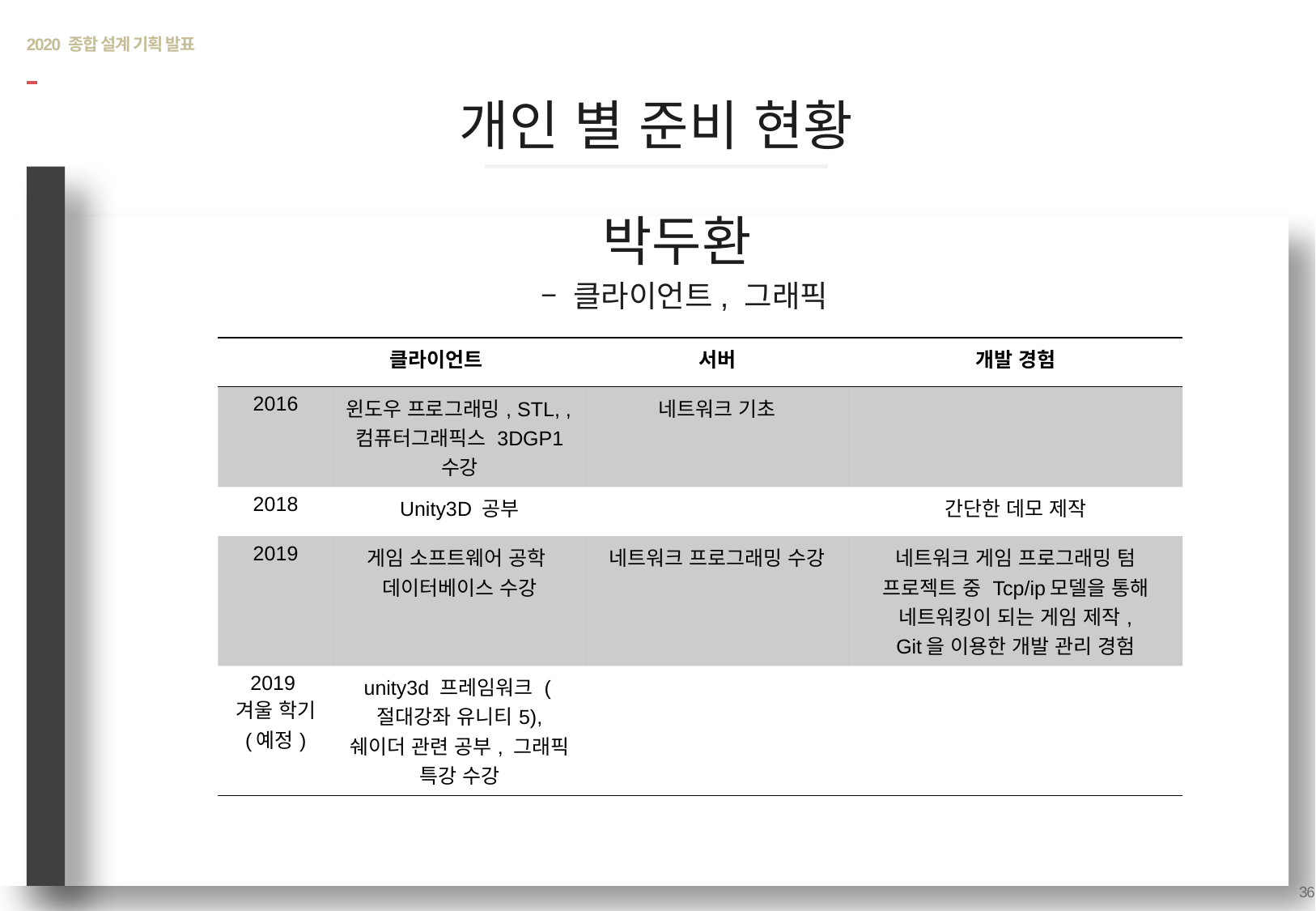

# 2020 종합 설계 기획 발표
개인 별 준비 현황

박두환
– 클라이언트, 그래픽
| 클라이언트 |  | 서버 | 개발 경험 |
| --- | --- | --- | --- |
| 2016 | 윈도우 프로그래밍, STL, ,컴퓨터그래픽스 3DGP1 수강 | 네트워크 기초 |  |
| 2018 | Unity3D 공부 |  | 간단한 데모 제작 |
| 2019 | 게임 소프트웨어 공학 데이터베이스 수강 | 네트워크 프로그래밍 수강 | 네트워크 게임 프로그래밍 텀 프로젝트 중 Tcp/ip모델을 통해 네트워킹이 되는 게임 제작, Git을 이용한 개발 관리 경험 |
| 2019 겨울 학기 (예정) | unity3d 프레임워크 (절대강좌 유니티5), 쉐이더 관련 공부, 그래픽 특강 수강 |  |  |
36